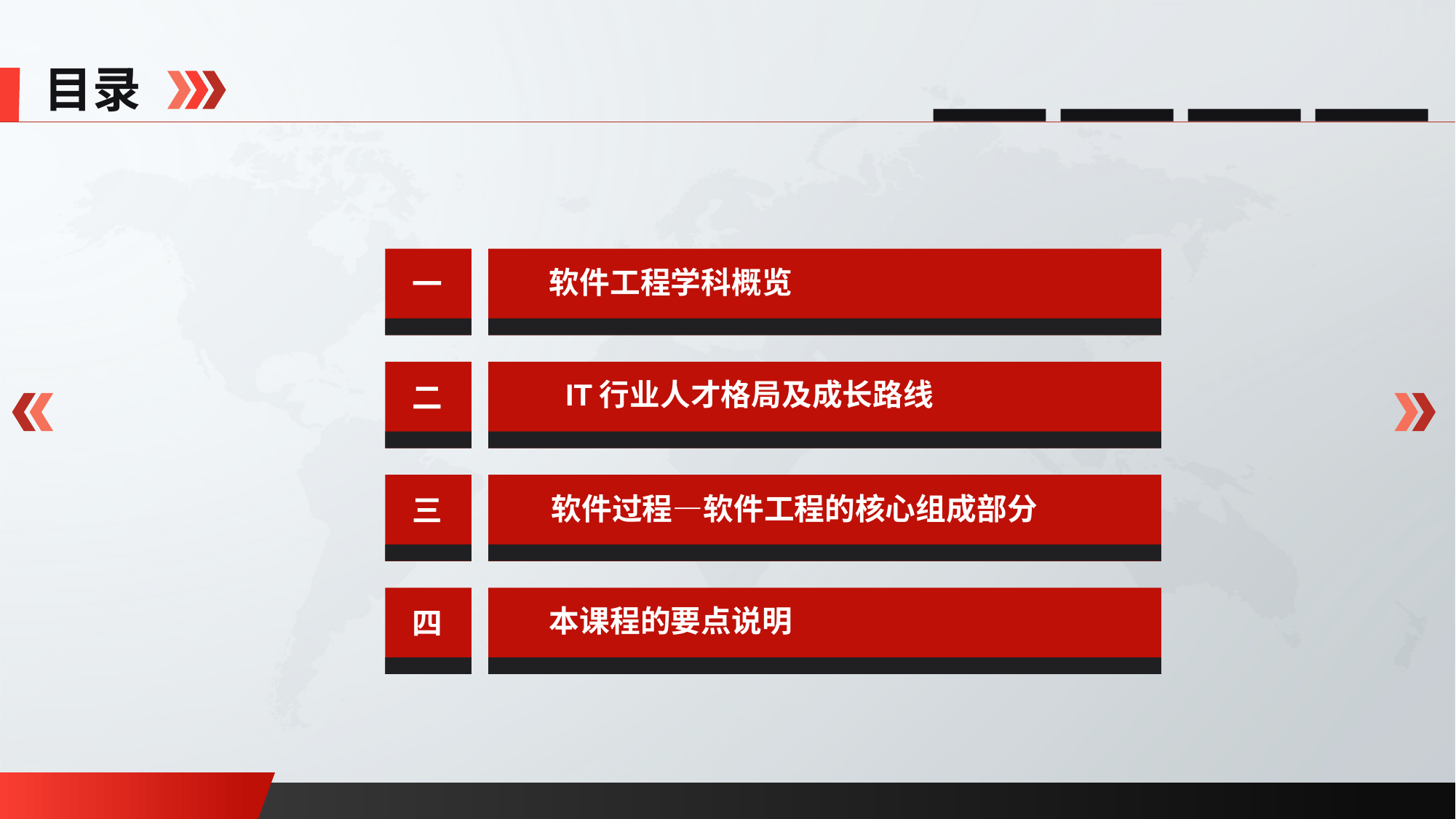

目录

软件工程学科概览
一

IT行业人才格局及成长路线
二

软件过程—软件工程的核心组成部分
三

本课程的要点说明
四